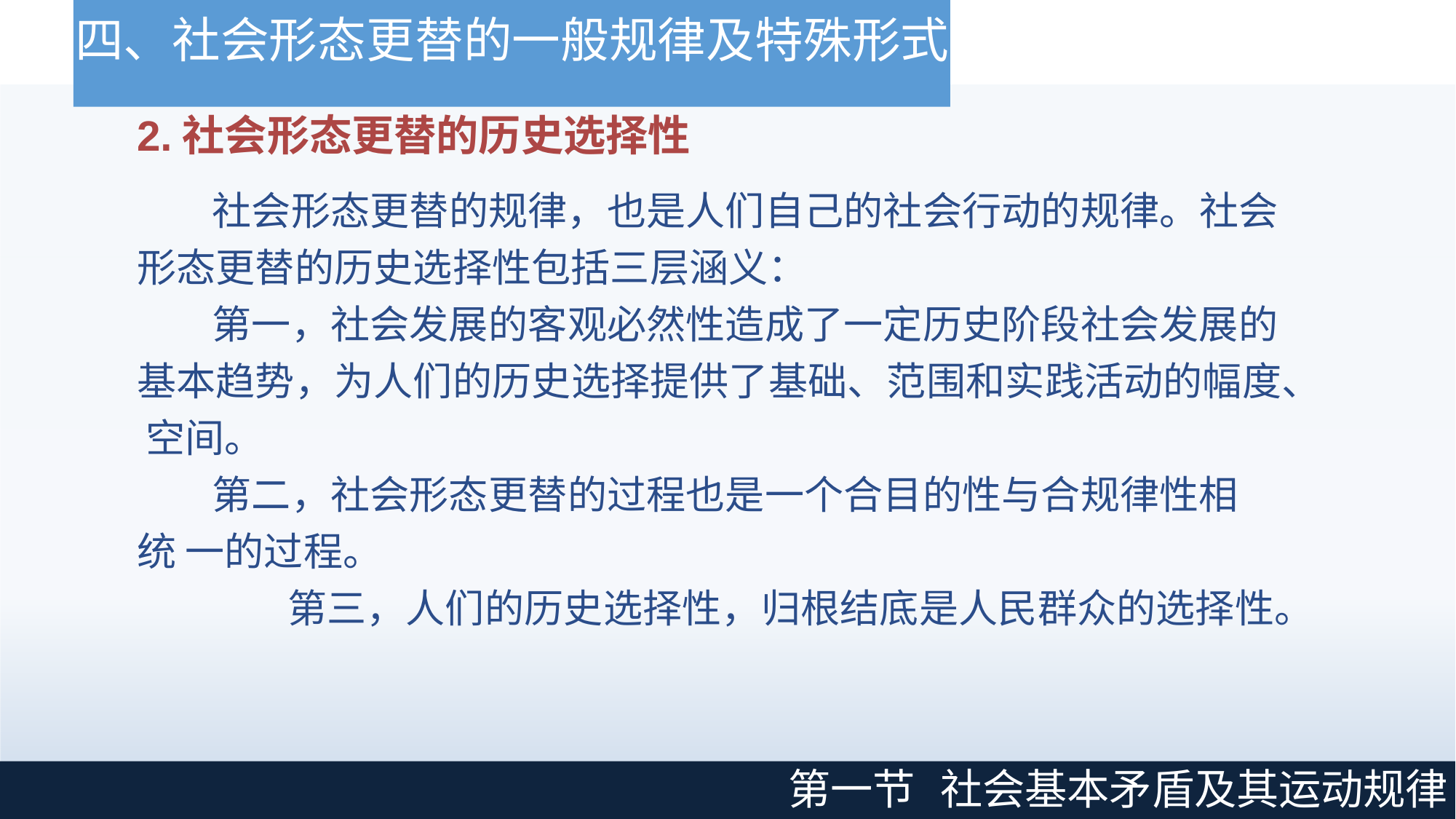

# 四、社会形态更替的一般规律及特殊形式
2.社会形态更替的历史选择性
社会形态更替的规律，也是人们自己的社会行动的规律。社会 形态更替的历史选择性包括三层涵义：
第一，社会发展的客观必然性造成了一定历史阶段社会发展的 基本趋势，为人们的历史选择提供了基础、范围和实践活动的幅度、 空间。
第二，社会形态更替的过程也是一个合目的性与合规律性相统 一的过程。
第三，人们的历史选择性，归根结底是人民群众的选择性。

第一节
社会基本矛盾及其运动规律